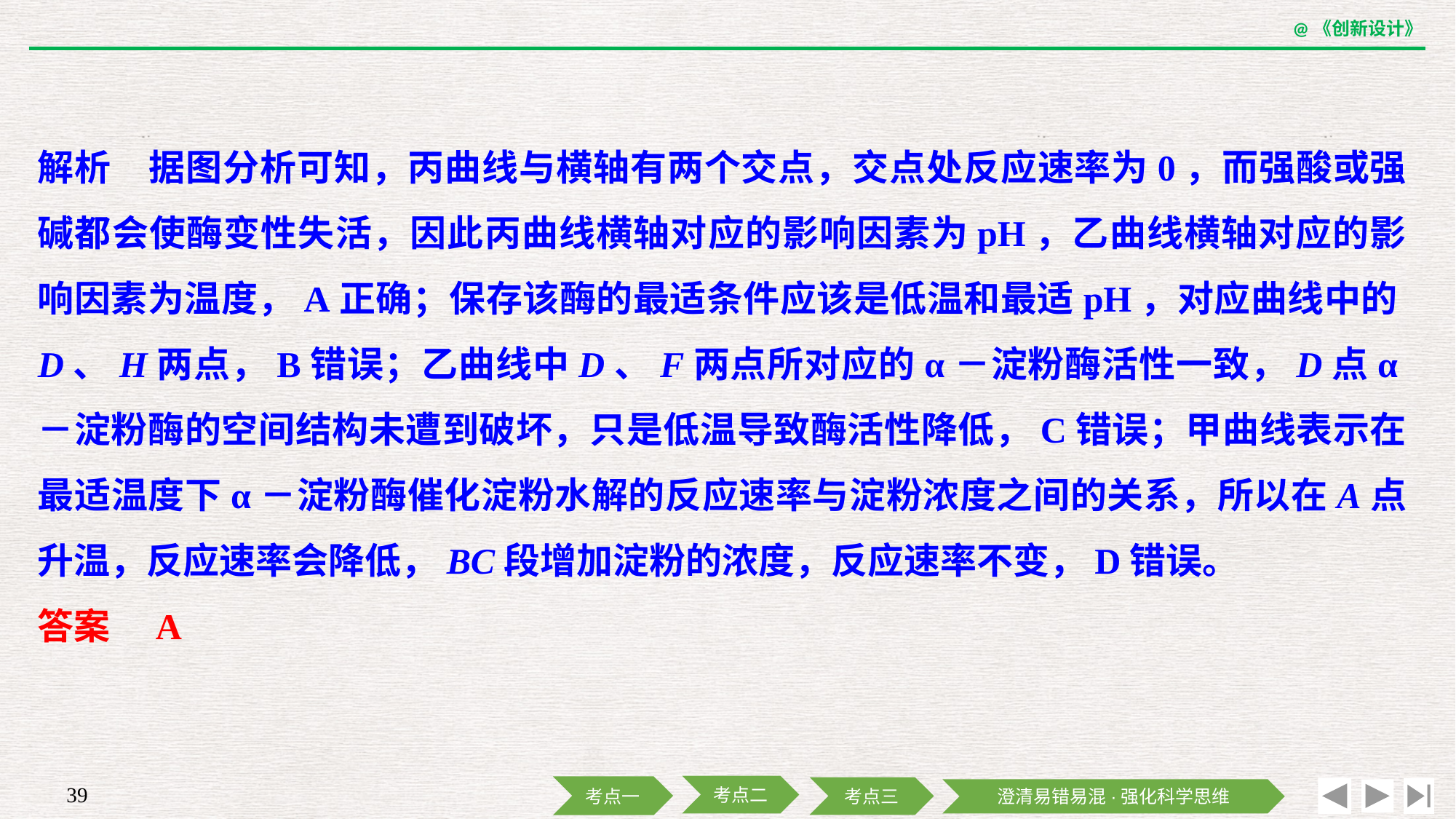

解析　据图分析可知，丙曲线与横轴有两个交点，交点处反应速率为0，而强酸或强碱都会使酶变性失活，因此丙曲线横轴对应的影响因素为pH，乙曲线横轴对应的影响因素为温度，A正确；保存该酶的最适条件应该是低温和最适pH，对应曲线中的D、H两点，B错误；乙曲线中D、F两点所对应的α－淀粉酶活性一致，D点α－淀粉酶的空间结构未遭到破坏，只是低温导致酶活性降低，C错误；甲曲线表示在最适温度下α－淀粉酶催化淀粉水解的反应速率与淀粉浓度之间的关系，所以在A点升温，反应速率会降低，BC段增加淀粉的浓度，反应速率不变，D错误。
答案　A